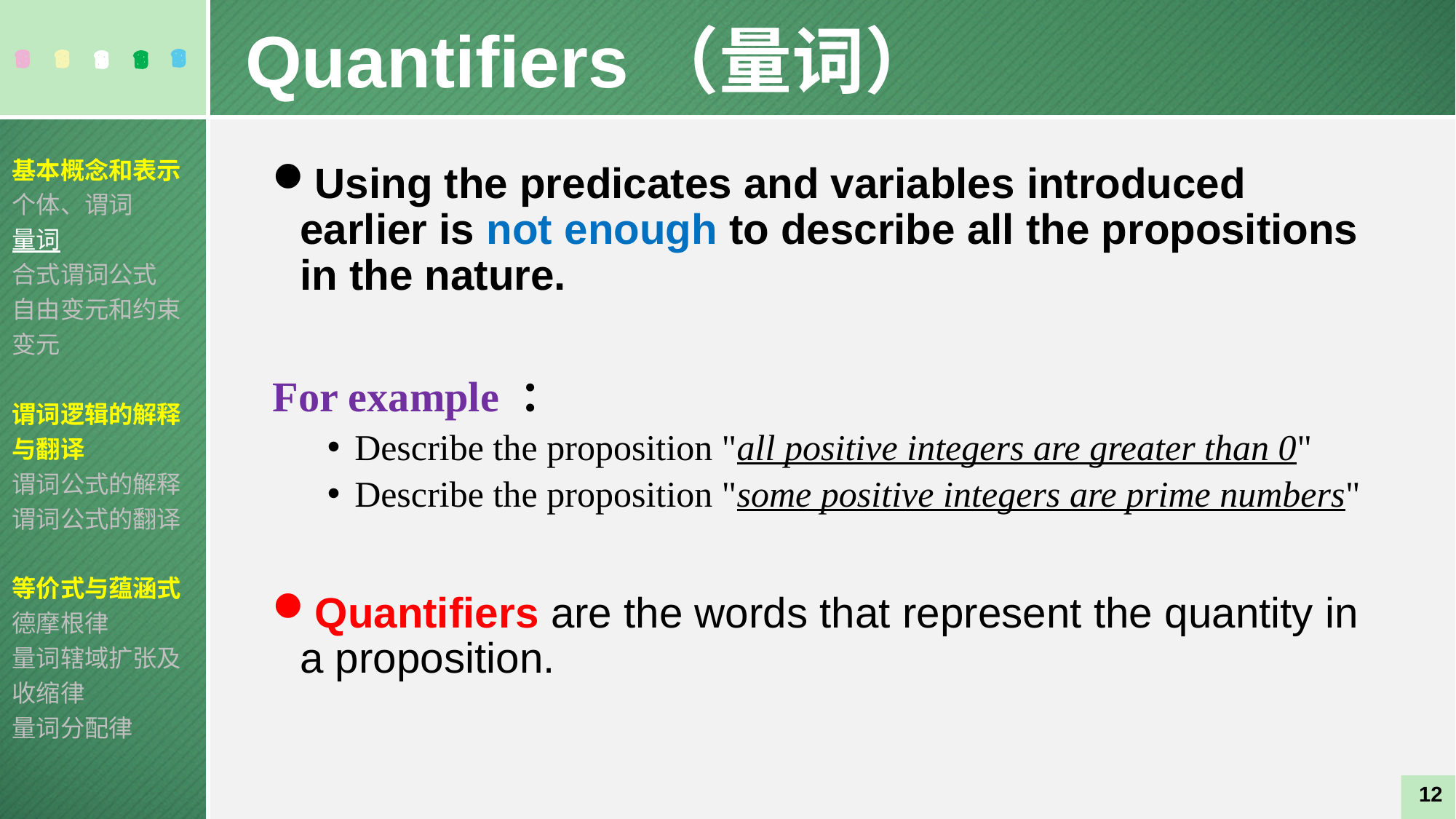

Quantifiers（量词）

基本概念和表示
个体、谓词
量词
合式谓词公式
自由变元和约束变元

谓词逻辑的解释与翻译
谓词公式的解释
谓词公式的翻译

等价式与蕴涵式
德摩根律
量词辖域扩张及收缩律
量词分配律

Using the predicates and variables introduced earlier is not enough to describe all the propositions in the nature.

For example ：
Describe the proposition "all positive integers are greater than 0"
Describe the proposition "some positive integers are prime numbers"

Quantifiers are the words that represent the quantity in a proposition.
12